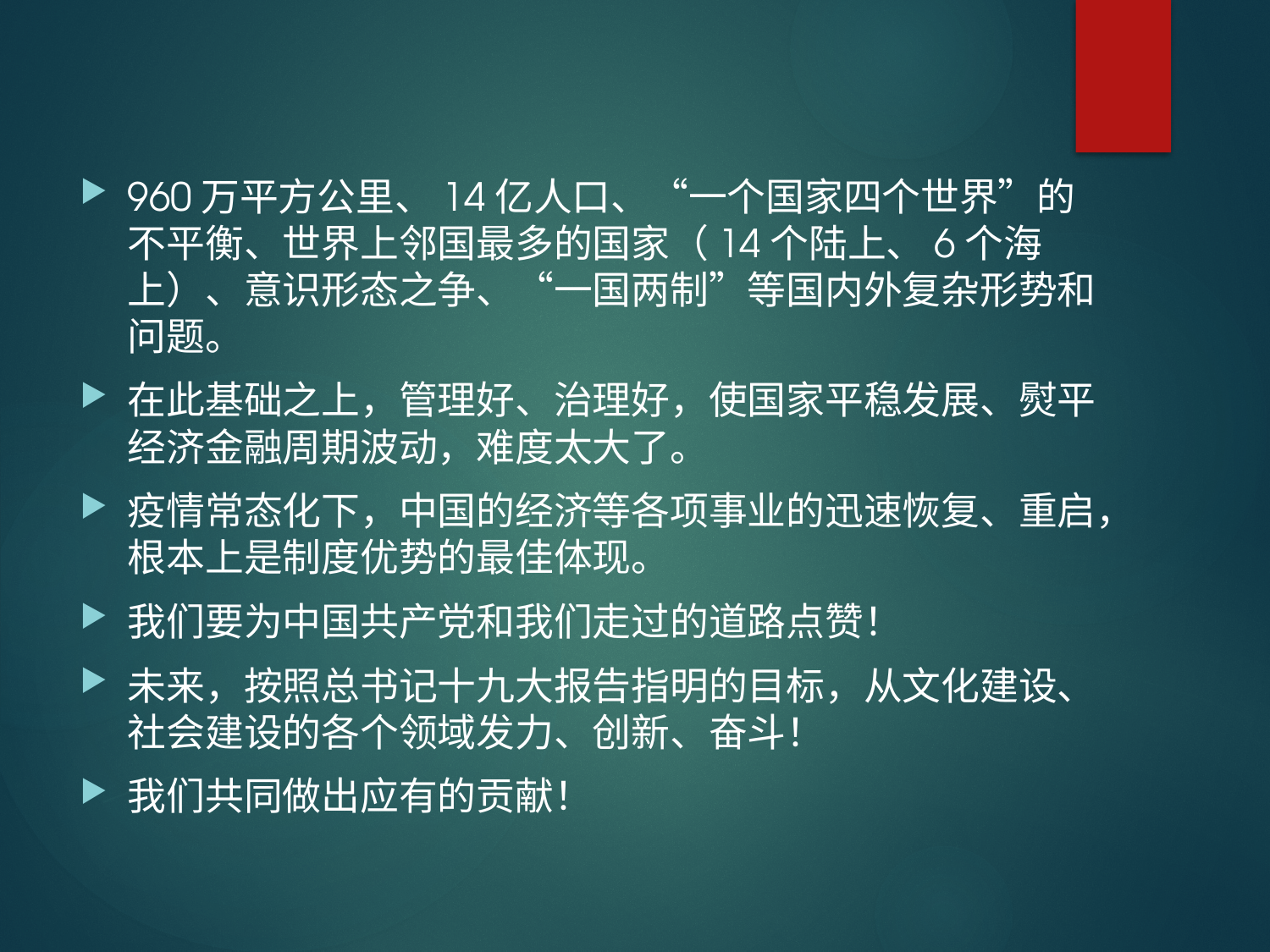

960万平方公里、14亿人口、“一个国家四个世界”的不平衡、世界上邻国最多的国家（14个陆上、6个海上）、意识形态之争、“一国两制”等国内外复杂形势和问题。
在此基础之上，管理好、治理好，使国家平稳发展、熨平经济金融周期波动，难度太大了。
疫情常态化下，中国的经济等各项事业的迅速恢复、重启，根本上是制度优势的最佳体现。
我们要为中国共产党和我们走过的道路点赞！
未来，按照总书记十九大报告指明的目标，从文化建设、社会建设的各个领域发力、创新、奋斗！
我们共同做出应有的贡献！